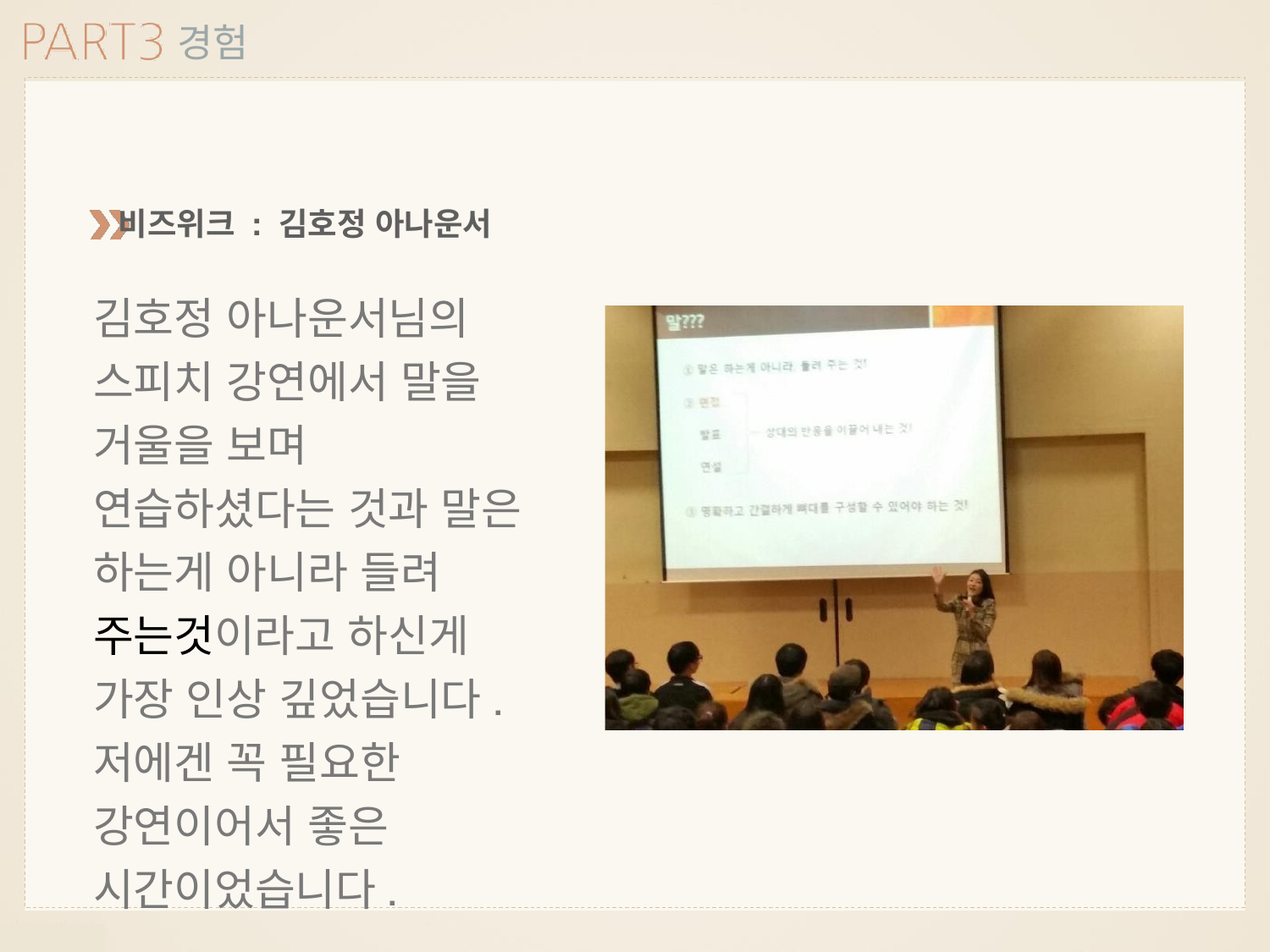

경험

비즈위크 : 김호정 아나운서

김호정 아나운서님의 스피치 강연에서 말을 거울을 보며 연습하셨다는 것과 말은 하는게 아니라 들려 주는것이라고 하신게 가장 인상 깊었습니다.
저에겐 꼭 필요한 강연이어서 좋은 시간이었습니다.